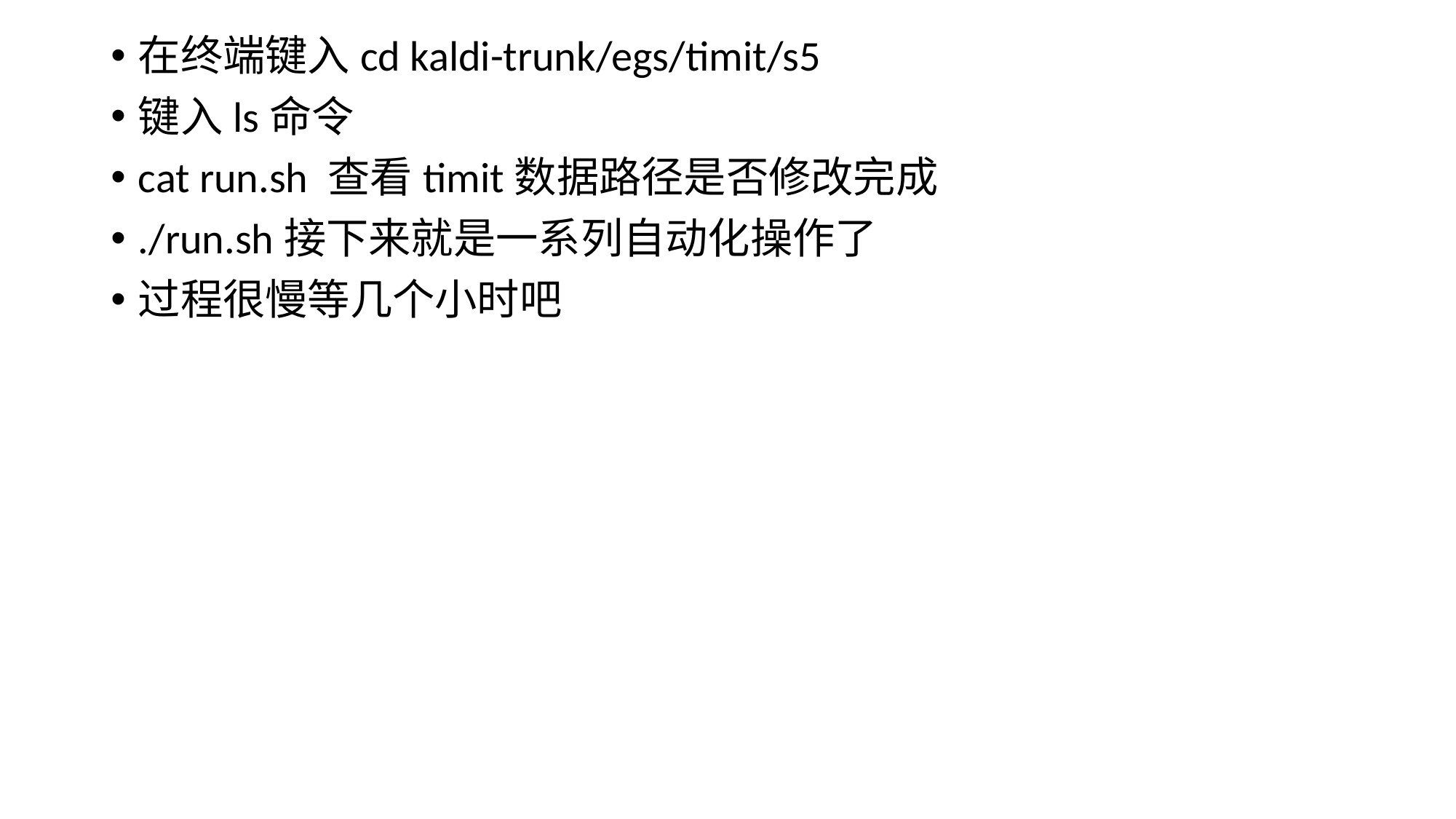

在终端键入cd kaldi-trunk/egs/timit/s5
键入ls命令
cat run.sh 查看timit数据路径是否修改完成
./run.sh接下来就是一系列自动化操作了
过程很慢等几个小时吧